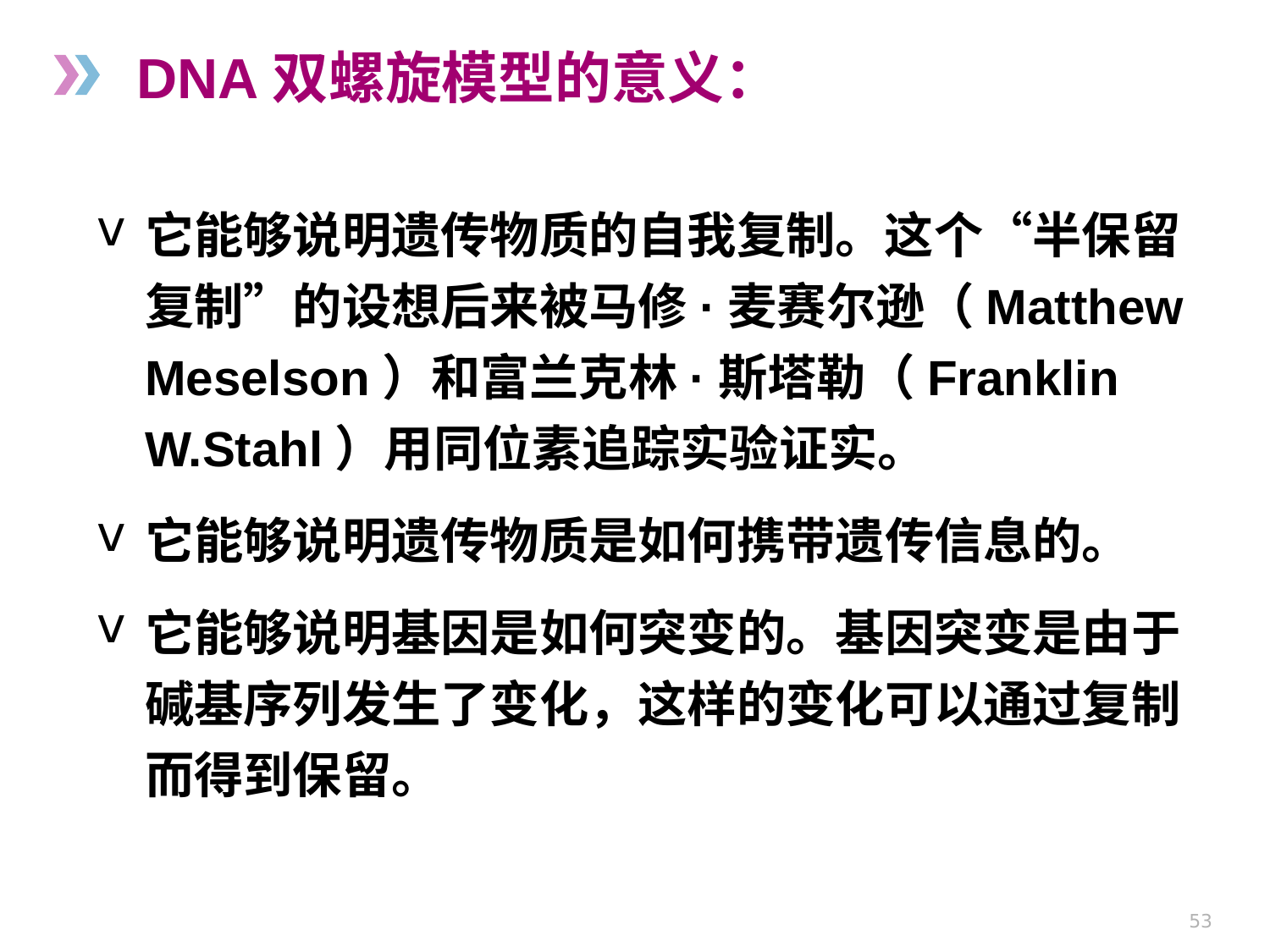

DNA双螺旋模型的意义：
它能够说明遗传物质的自我复制。这个“半保留复制”的设想后来被马修·麦赛尔逊（Matthew Meselson）和富兰克林·斯塔勒（Franklin W.Stahl）用同位素追踪实验证实。
它能够说明遗传物质是如何携带遗传信息的。
它能够说明基因是如何突变的。基因突变是由于碱基序列发生了变化，这样的变化可以通过复制而得到保留。
53